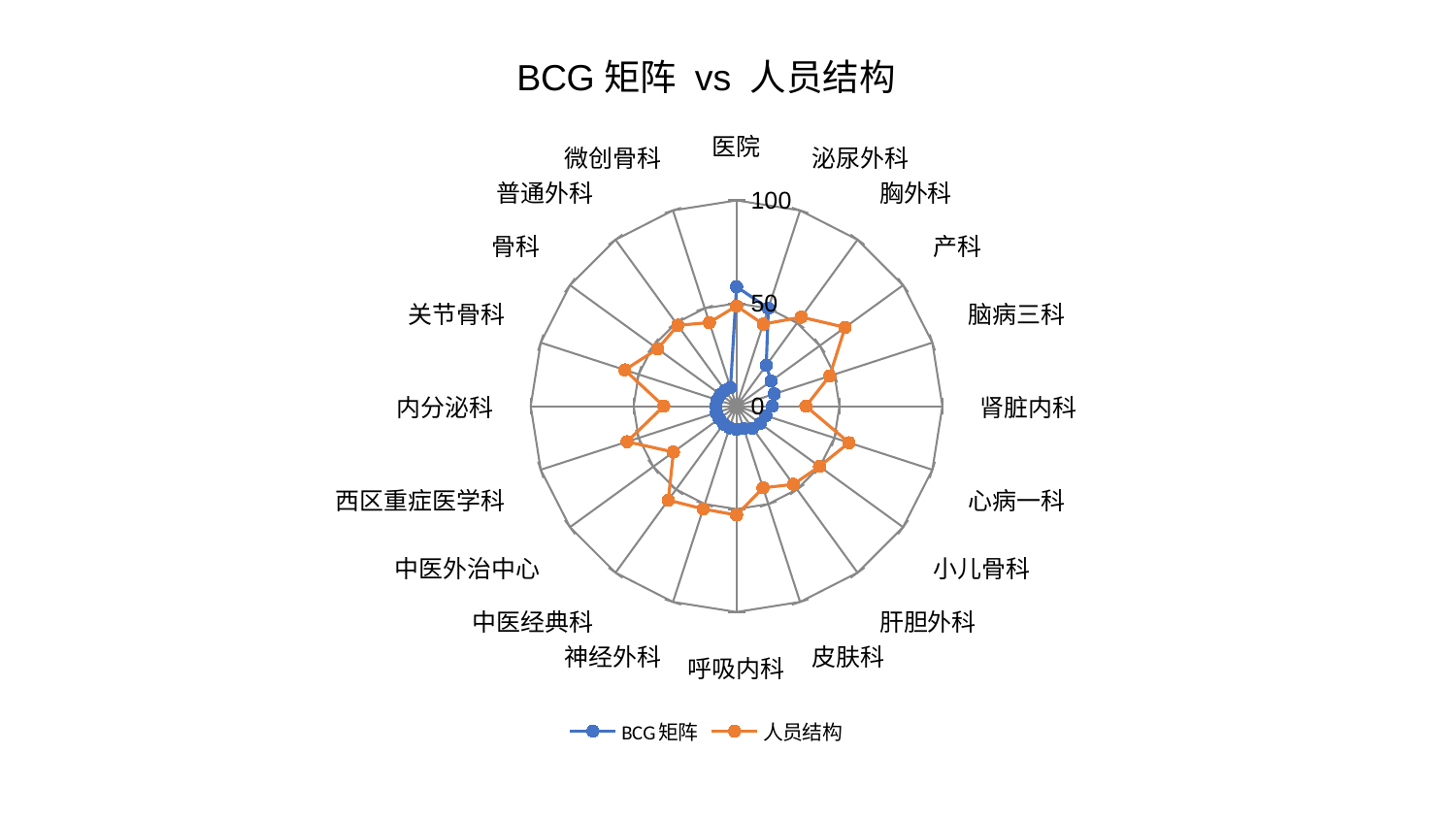

### Chart: BCG矩阵 vs 人员结构

| Category | BCG矩阵 | 人员结构 |
|---|---|---|
| 医院 | 58.068206652874665 | 48.70362993446573 |
| 泌尿外科 | 50.0011590749116 | 41.926540147287696 |
| 胸外科 | 24.55848652073506 | 53.49197844597581 |
| 产科 | 20.754063032902835 | 65.2022616928499 |
| 脑病三科 | 19.270475661818274 | 47.58749357307182 |
| 肾脏内科 | 17.414918360675728 | 33.69205453299548 |
| 心病一科 | 14.919356023785422 | 57.461724483840506 |
| 小儿骨科 | 14.267789626213712 | 49.81050799144221 |
| 肝胆外科 | 13.270410642486576 | 46.950452401099604 |
| 皮肤科 | 11.490588768182324 | 41.716370745771705 |
| 呼吸内科 | 11.303541260479673 | 52.89642950364359 |
| 神经外科 | 11.032926005273897 | 52.49752254991381 |
| 中医经典科 | 10.697200189095964 | 56.422255840893115 |
| 中医外治中心 | 10.342245808404266 | 37.91992503124116 |
| 西区重症医学科 | 10.297588222892365 | 55.926205030949816 |
| 内分泌科 | 10.060853515987336 | 35.370468953677154 |
| 关节骨科 | 9.917092878349152 | 57.10061010983095 |
| 骨科 | 9.662978733005499 | 47.391627934508676 |
| 普通外科 | 9.509757882691192 | 48.58753608159942 |
| 微创骨科 | 9.434446972188987 | 42.70912131617821 |
78